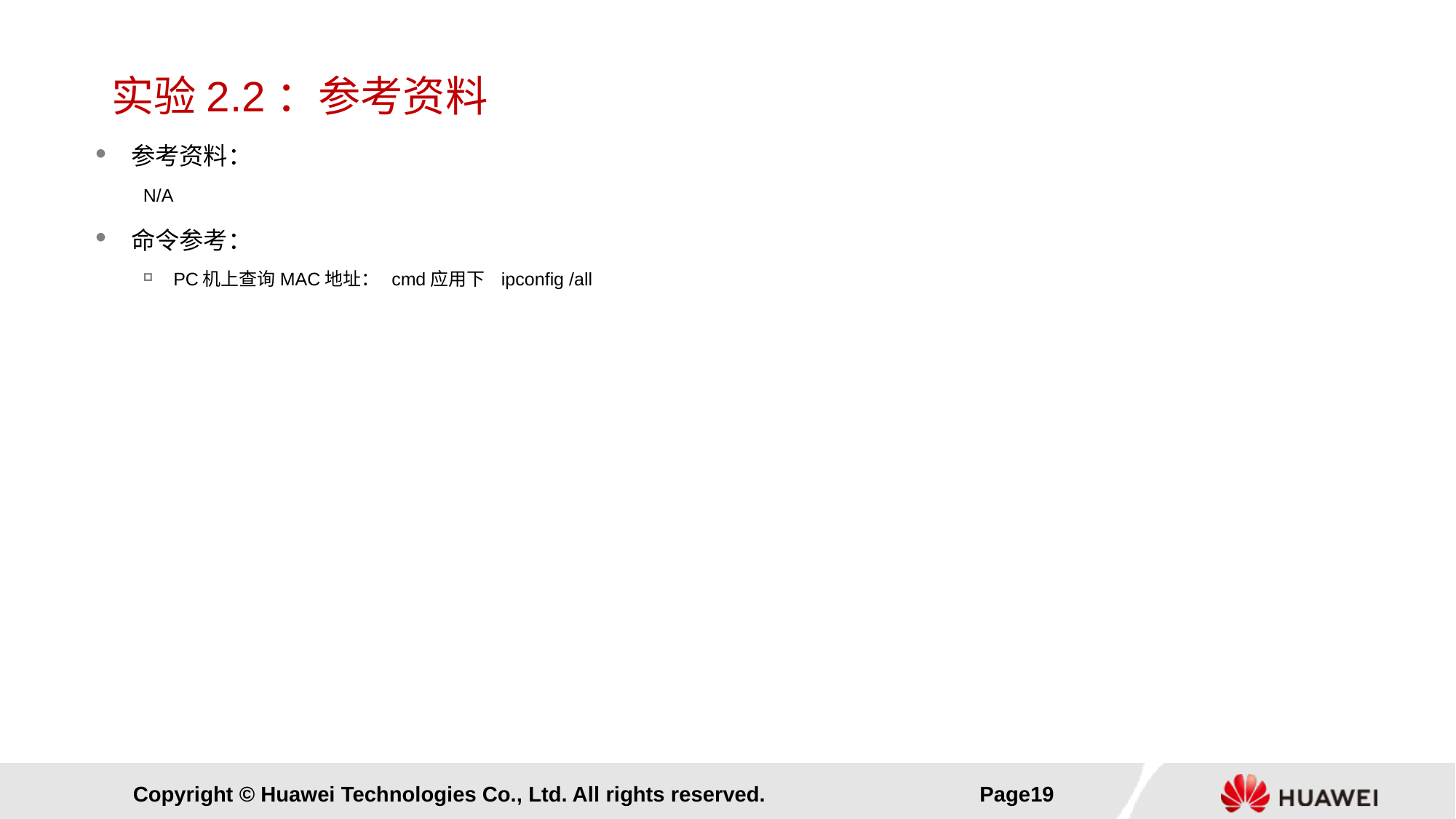

# 实验2.2：参考资料
参考资料：
N/A
命令参考：
PC机上查询MAC地址：  cmd应用下   ipconfig /all

Page19